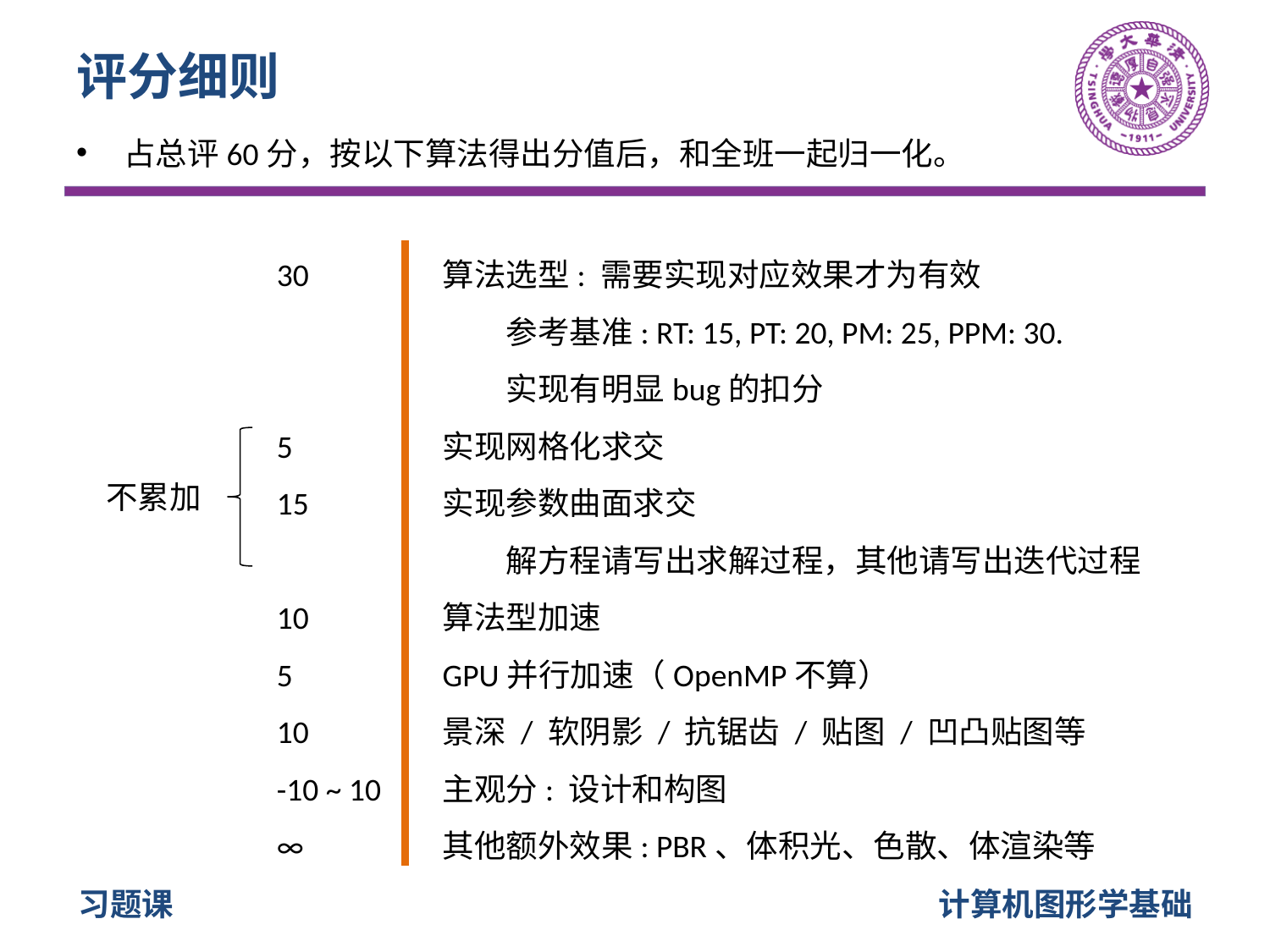

# 评分细则
占总评60分，按以下算法得出分值后，和全班一起归一化。

30

5
15

10
5
10
-10 ~ 10
∞
算法选型: 需要实现对应效果才为有效
参考基准: RT: 15, PT: 20, PM: 25, PPM: 30.
实现有明显bug的扣分
实现网格化求交
实现参数曲面求交
解方程请写出求解过程，其他请写出迭代过程
算法型加速
GPU并行加速（OpenMP不算）
景深 / 软阴影 / 抗锯齿 / 贴图 / 凹凸贴图等
主观分: 设计和构图
其他额外效果: PBR、体积光、色散、体渲染等

不累加